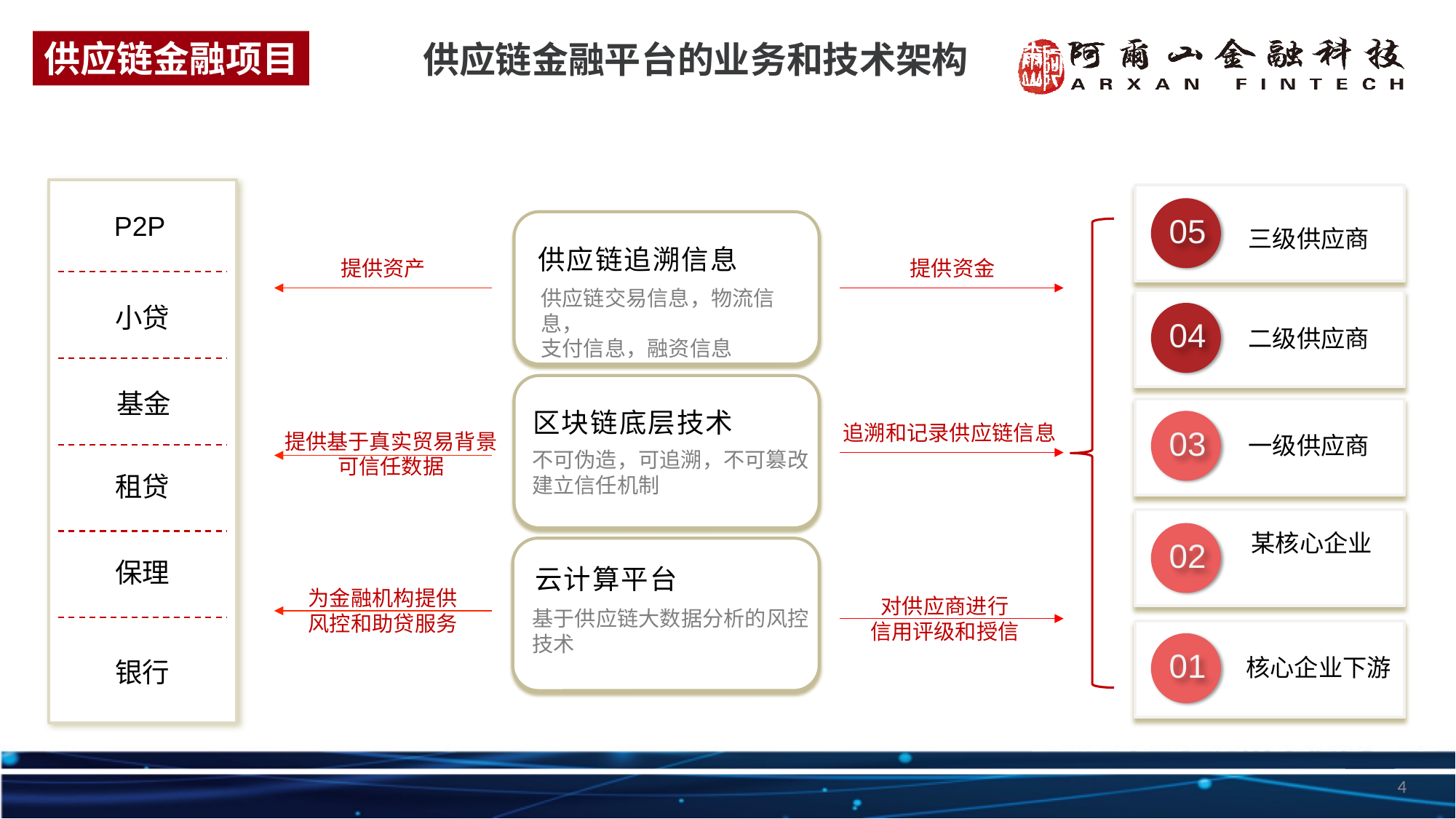

供应链金融项目
供应链金融平台的业务和技术架构

P2P
小贷
基金
租贷
保理
银行

05
三级供应商

04
二级供应商

03
一级供应商

某核心企业

02

01
核心企业下游

供应链追溯信息
供应链交易信息，物流信息，
支付信息，融资信息

区块链底层技术
不可伪造，可追溯，不可篡改
建立信任机制

云计算平台
基于供应链大数据分析的风控
技术
提供资产
提供资金
追溯和记录供应链信息
提供基于真实贸易背景
可信任数据
为金融机构提供
风控和助贷服务
对供应商进行
信用评级和授信
4